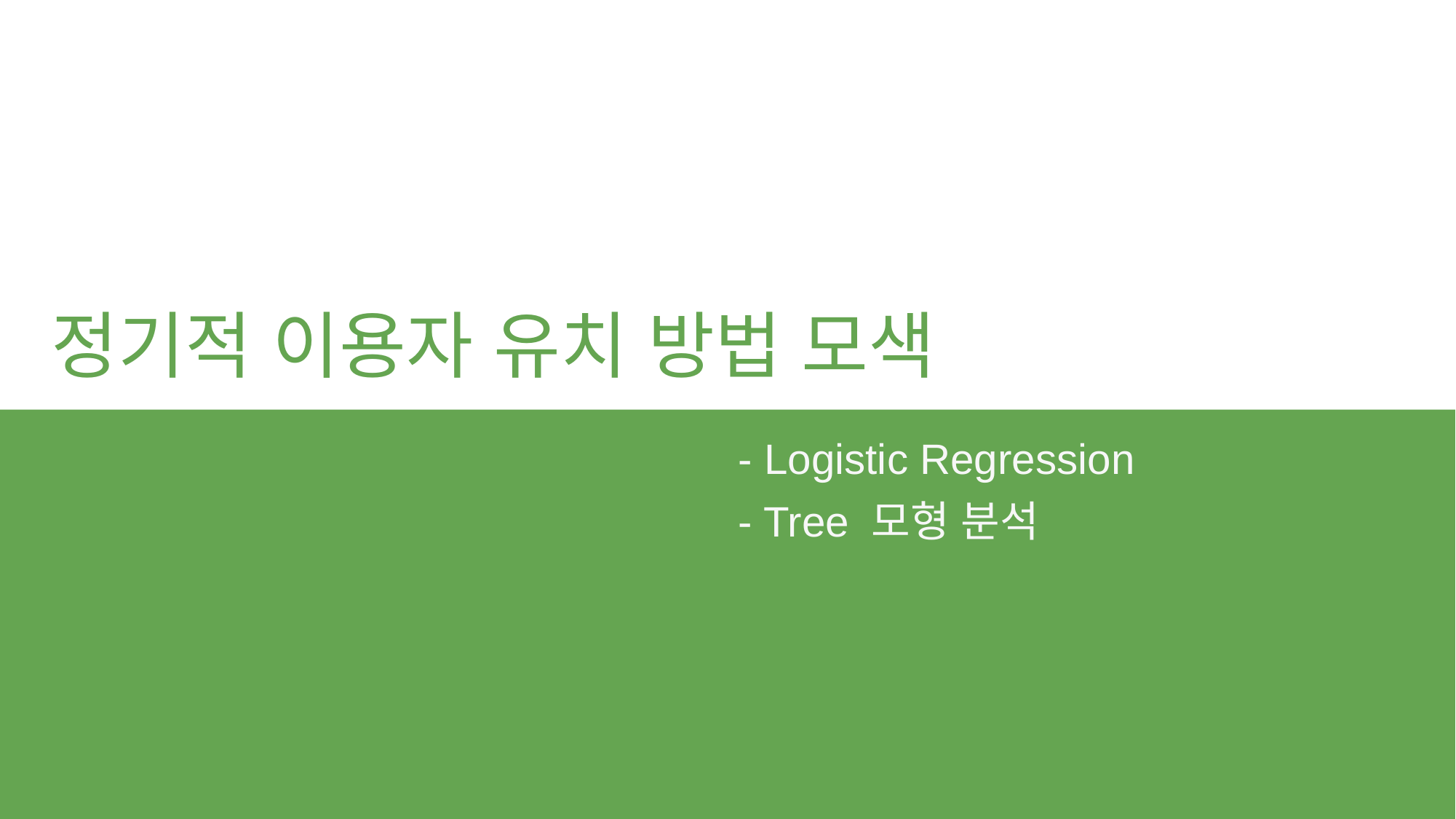

정기적 이용자 유치 방법 모색

- Logistic Regression
- Tree 모형 분석